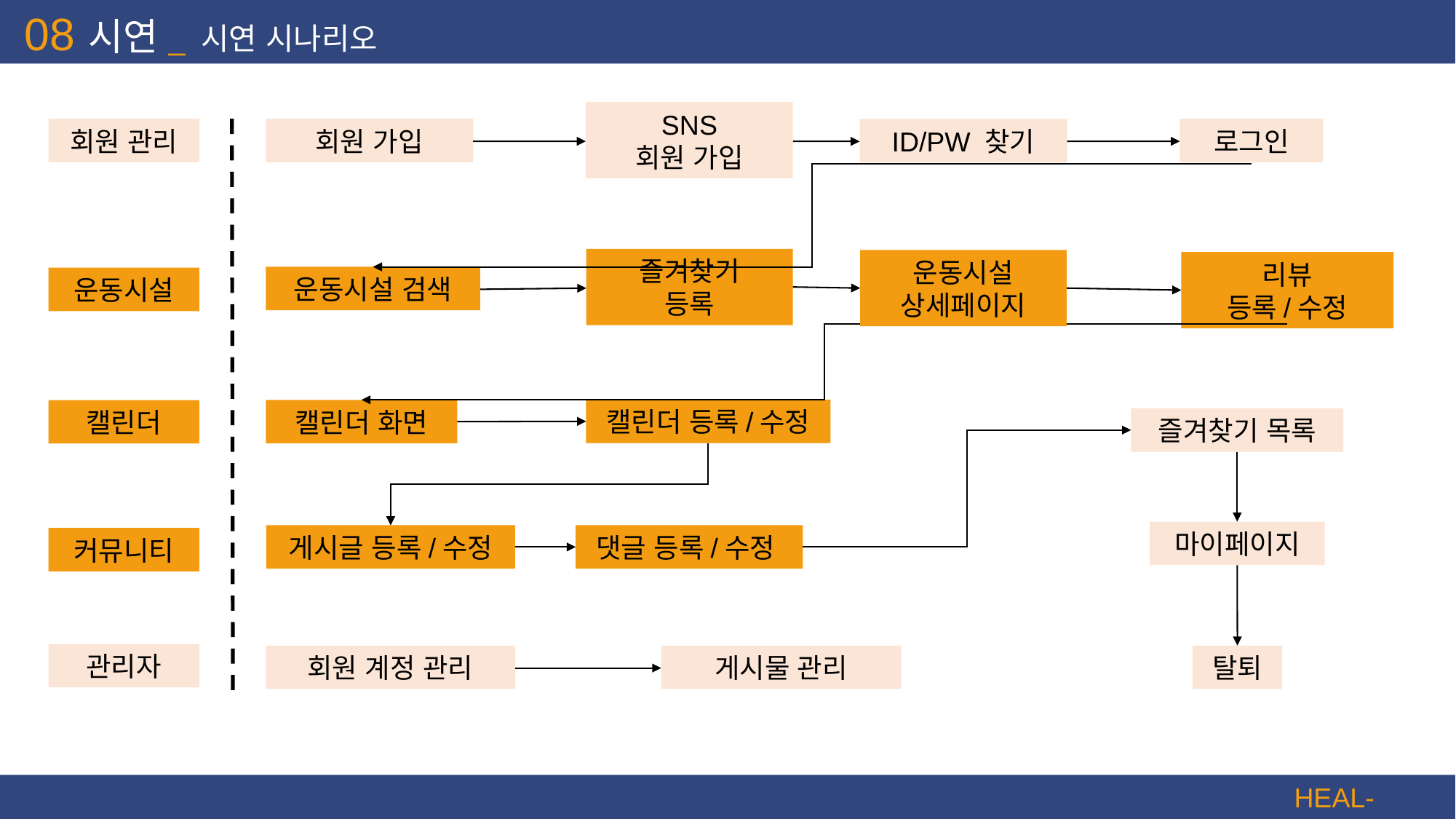

08
시연
_ 시연 시나리오
SNS
회원 가입
회원 가입
회원 관리
로그인
ID/PW 찾기
즐겨찾기
등록
리뷰
등록/수정
운동시설 검색
운동시설
캘린더 등록/수정
캘린더 화면
캘린더
즐겨찾기 목록
마이페이지
게시글 등록/수정
댓글 등록/수정
커뮤니티
관리자
회원 계정 관리
게시물 관리
탈퇴
운동시설
상세페이지
HEAL-LO